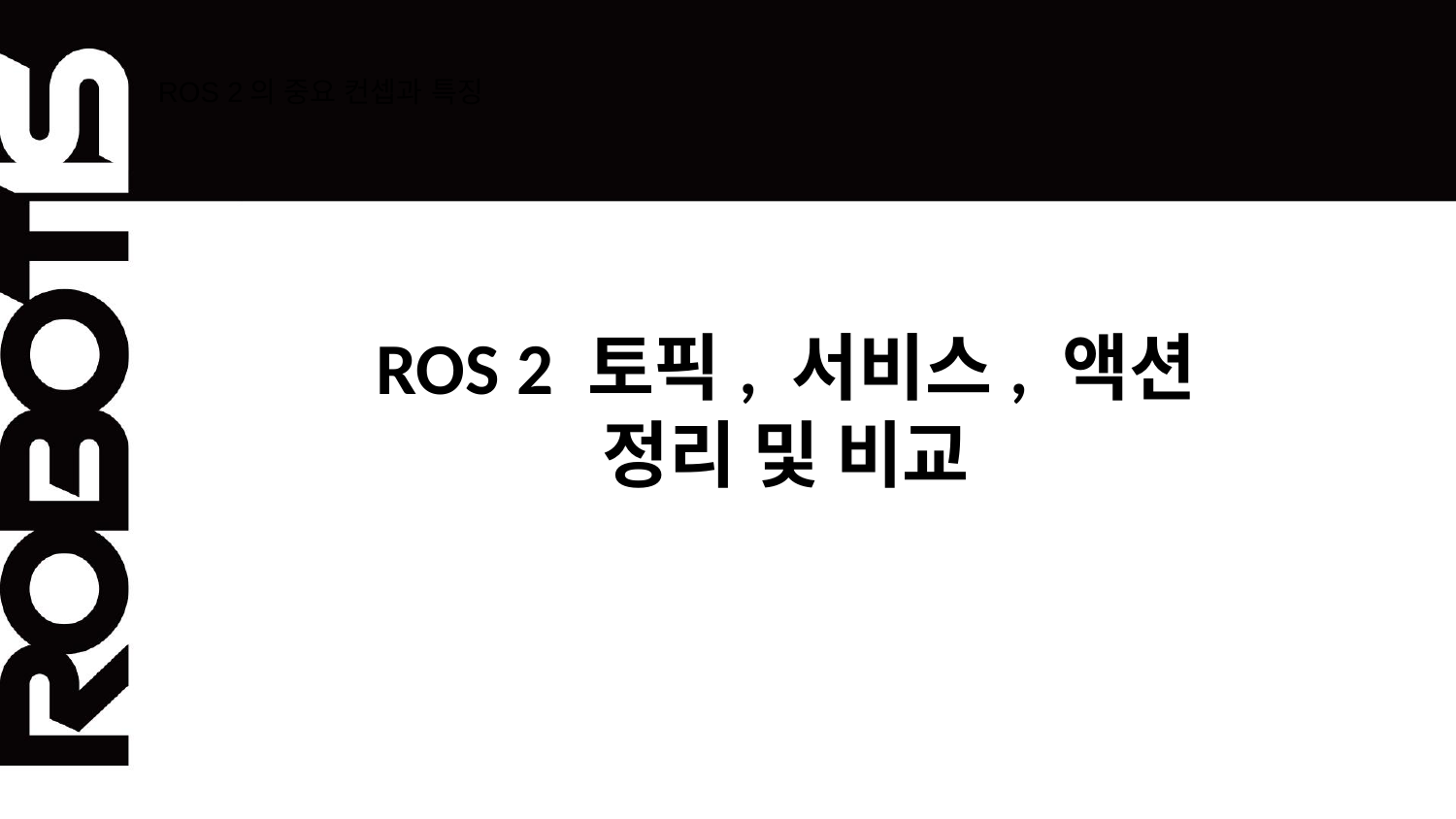

# ROS 2의 중요 컨셉과 특징
ROS 2 토픽, 서비스, 액션
정리 및 비교